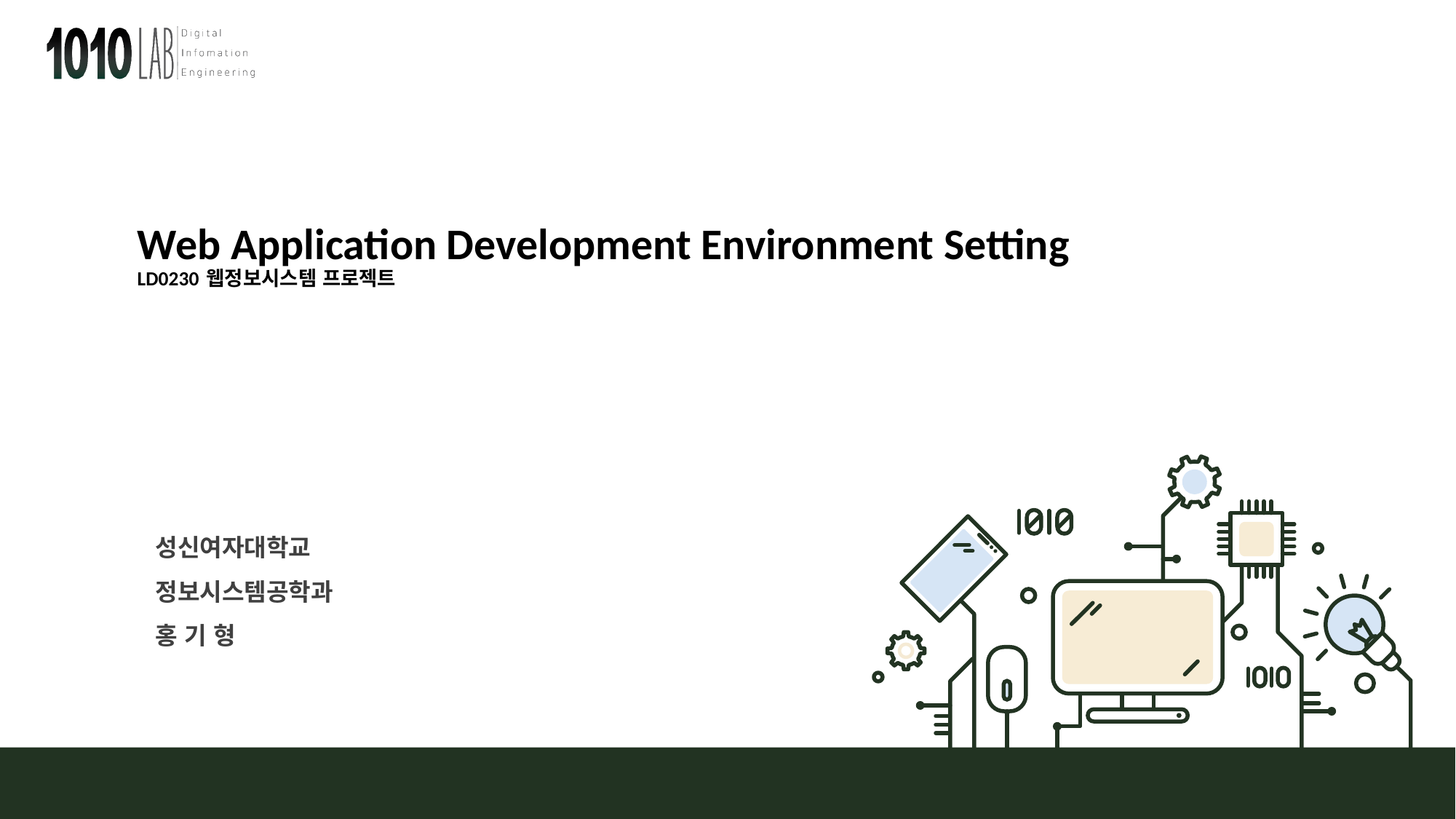

# Web Application Development Environment Setting LD0230 웹정보시스템 프로젝트
성신여자대학교
정보시스템공학과
홍 기 형